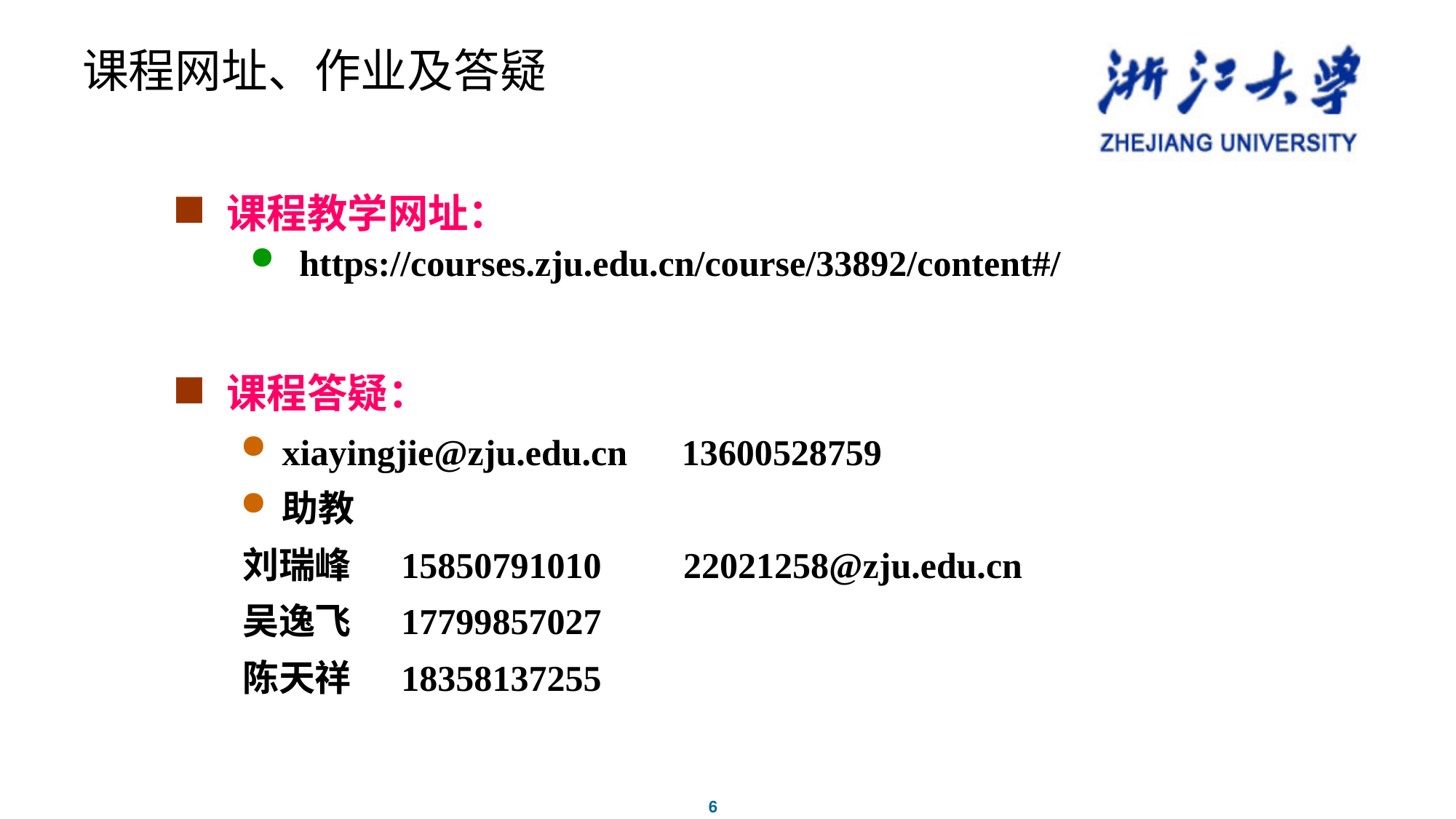

课程网址、作业及答疑
课程教学网址：
https://courses.zju.edu.cn/course/33892/content#/

课程答疑：
xiayingjie@zju.edu.cn      13600528759
助教
刘瑞峰     15850791010         22021258@zju.edu.cn
吴逸飞     17799857027
陈天祥     18358137255